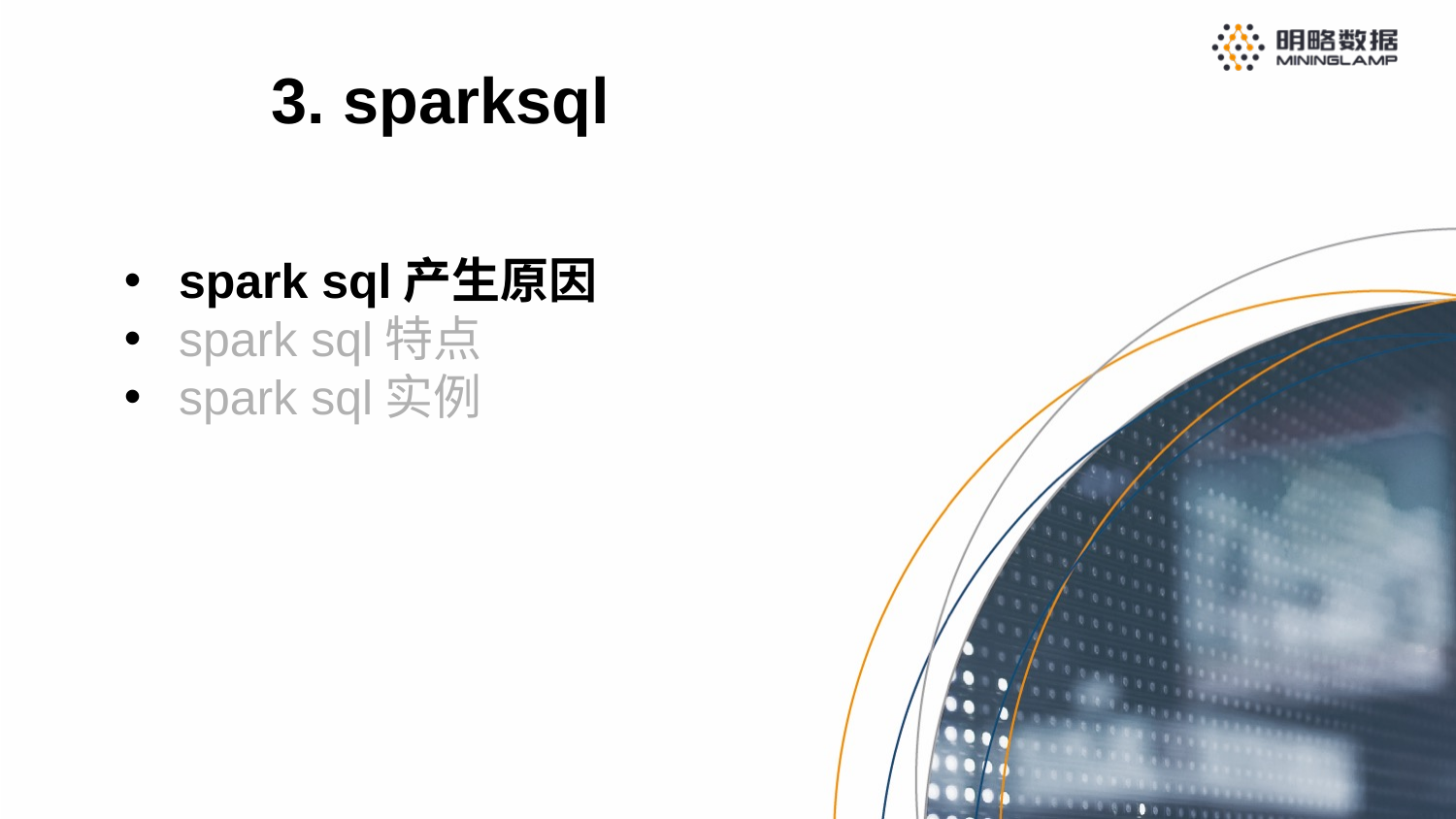

3. sparksql
spark sql产生原因
spark sql特点
spark sql实例